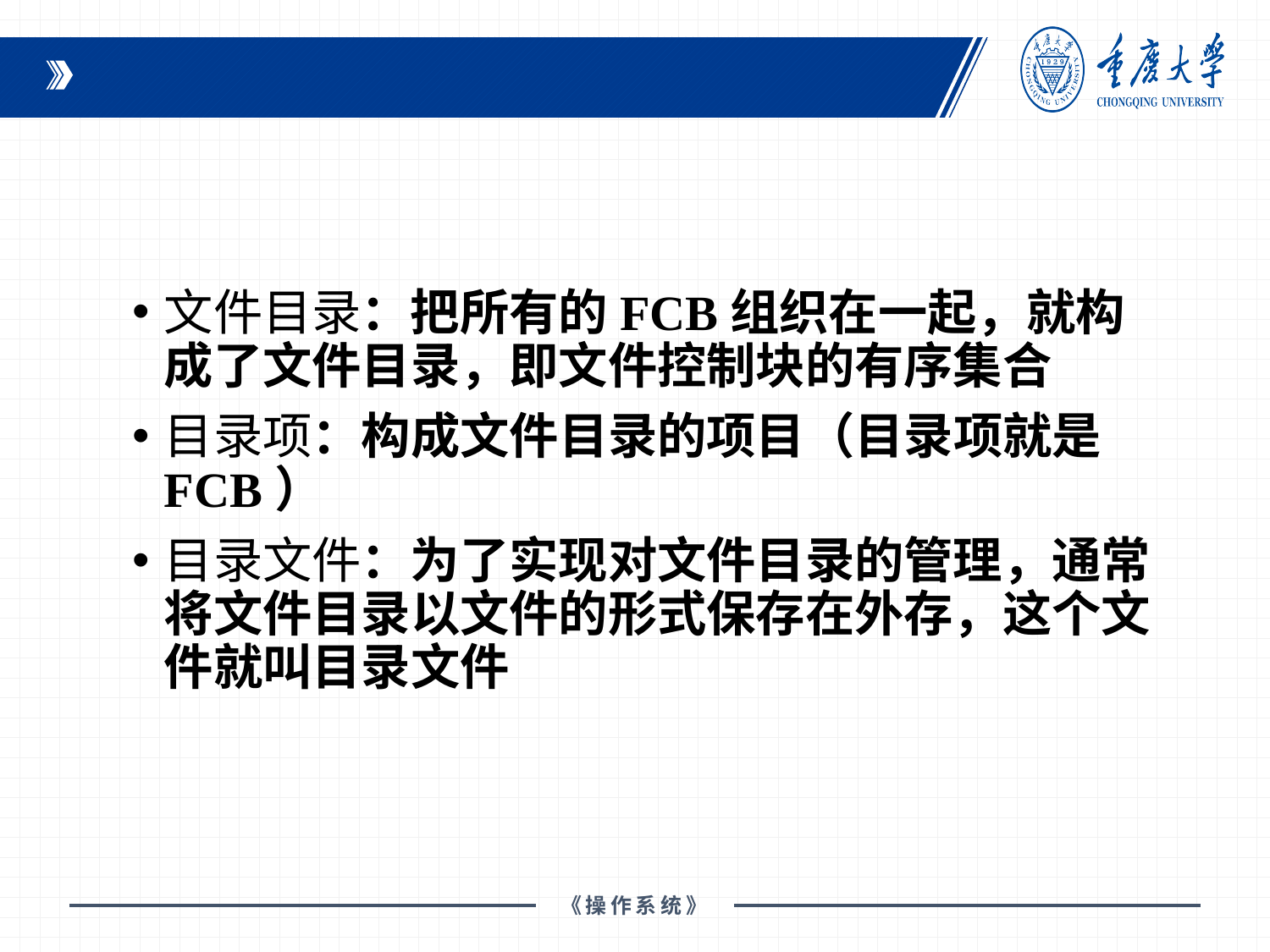

文件目录：把所有的FCB组织在一起，就构成了文件目录，即文件控制块的有序集合
目录项：构成文件目录的项目（目录项就是FCB）
目录文件：为了实现对文件目录的管理，通常将文件目录以文件的形式保存在外存，这个文件就叫目录文件